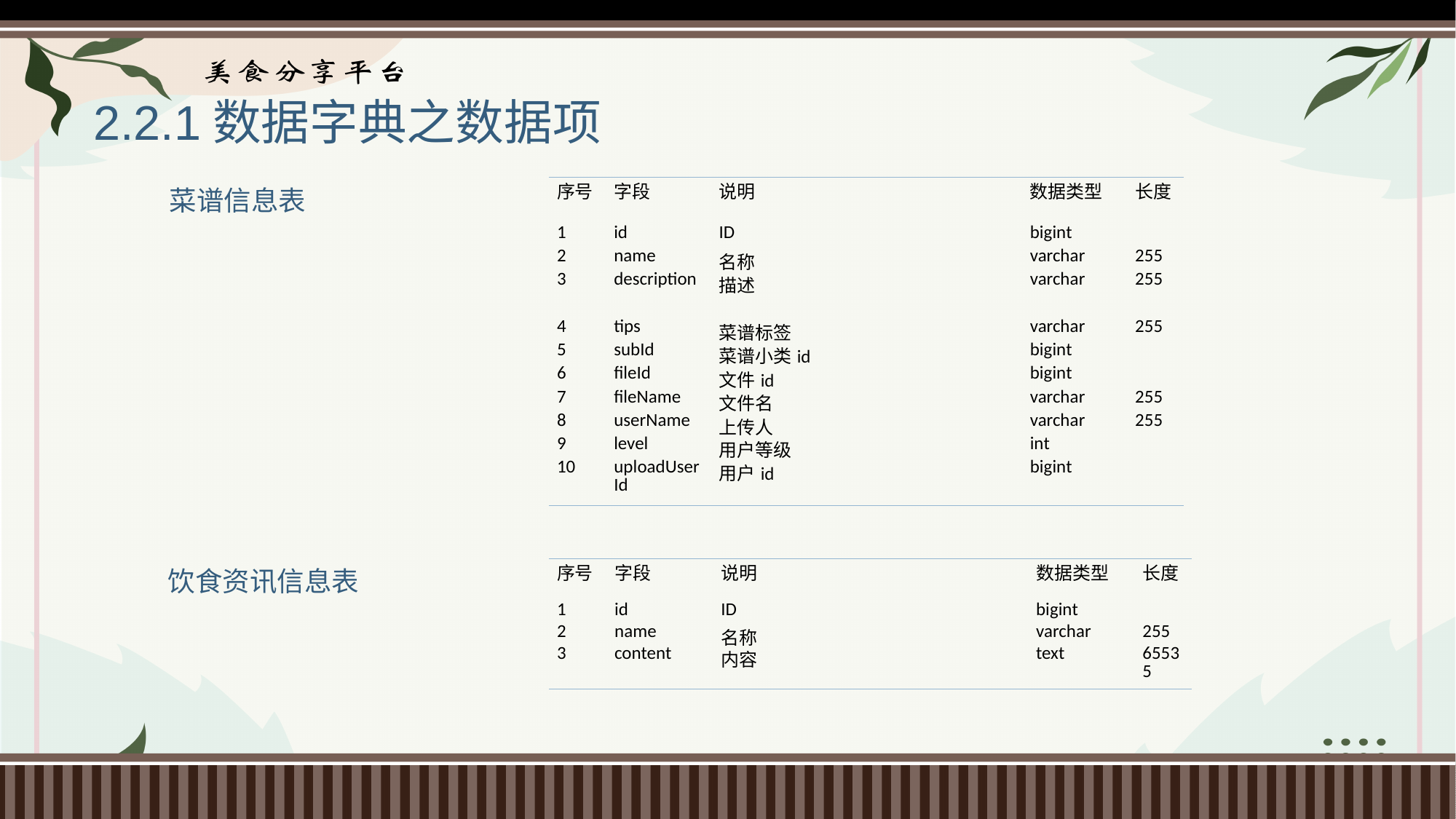

# 2.2.1数据字典之数据项
菜谱信息表

| 序号 | 字段 | 说明 | 数据类型 | 长度 |
| --- | --- | --- | --- | --- |
| 1 | id | ID | bigint |  |
| 2 | name | 名称 | varchar | 255 |
| 3 | description | 描述 | varchar | 255 |
| 4 | tips | 菜谱标签 | varchar | 255 |
| 5 | subId | 菜谱小类id | bigint |  |
| 6 | fileId | 文件id | bigint |  |
| 7 | fileName | 文件名 | varchar | 255 |
| 8 | userName | 上传人 | varchar | 255 |
| 9 | level | 用户等级 | int |  |
| 10 | uploadUserId | 用户id | bigint |  |

饮食资讯信息表

| 序号 | 字段 | 说明 | 数据类型 | 长度 |
| --- | --- | --- | --- | --- |
| 1 | id | ID | bigint |  |
| 2 | name | 名称 | varchar | 255 |
| 3 | content | 内容 | text | 65535 |